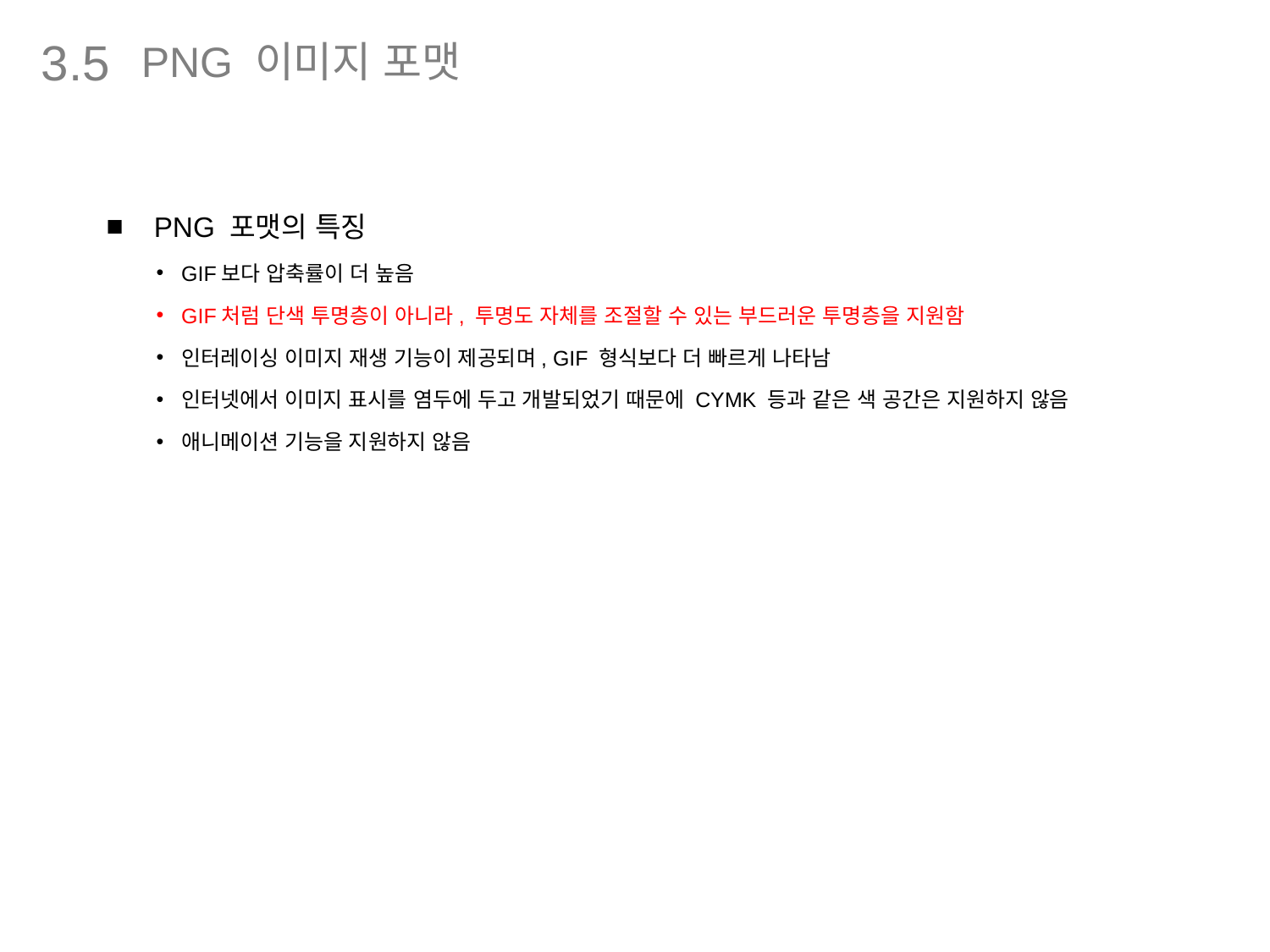

PNG 이미지 포맷
3.5
PNG 포맷의 특징
GIF보다 압축률이 더 높음
GIF처럼 단색 투명층이 아니라, 투명도 자체를 조절할 수 있는 부드러운 투명층을 지원함
인터레이싱 이미지 재생 기능이 제공되며, GIF 형식보다 더 빠르게 나타남
인터넷에서 이미지 표시를 염두에 두고 개발되었기 때문에 CYMK 등과 같은 색 공간은 지원하지 않음
애니메이션 기능을 지원하지 않음